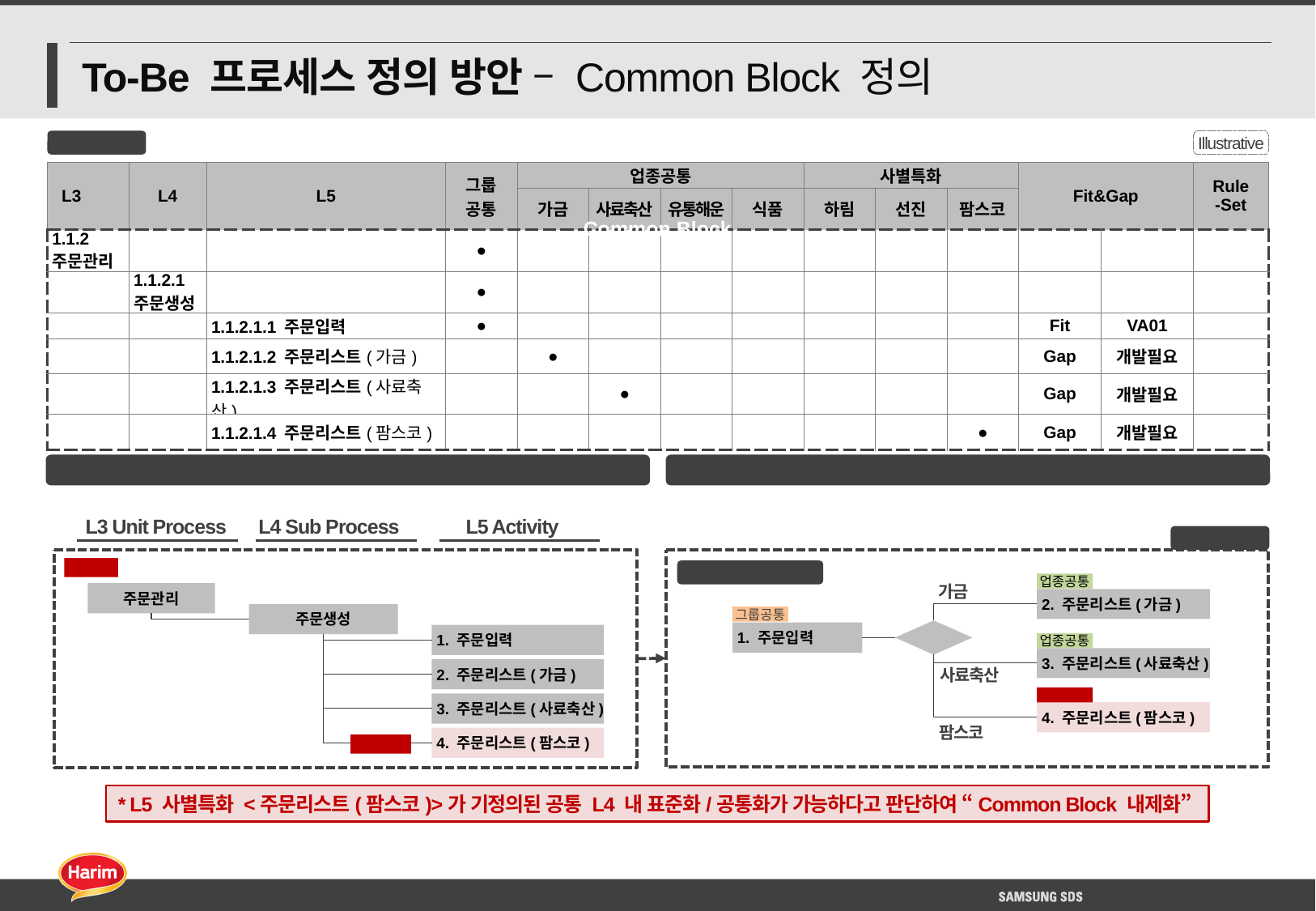

# To-Be 프로세스 정의 방안 – Common Block 정의
엑셀 양식
Illustrative
| L3 | L4 | L5 | 그룹 공통 | 업종공통 |  |  |  | 사별특화 |  |  | Fit&Gap |  | Rule -Set |
| --- | --- | --- | --- | --- | --- | --- | --- | --- | --- | --- | --- | --- | --- |
|  |  |  |  | 가금 | 사료축산 | 유통해운 | 식품 | 하림 | 선진 | 팜스코 |  |  |  |
| 1.1.2 주문관리 |  |  | ● |  |  |  |  |  |  |  |  |  |  |
|  | 1.1.2.1 주문생성 |  | ● |  |  |  |  |  |  |  |  |  |  |
|  |  | 1.1.2.1.1 주문입력 | ● |  |  |  |  |  |  |  | Fit | VA01 |  |
|  |  | 1.1.2.1.2 주문리스트(가금) |  | ● |  |  |  |  |  |  | Gap | 개발필요 |  |
|  |  | 1.1.2.1.3 주문리스트(사료축산) |  |  | ● |  |  |  |  |  | Gap | 개발필요 |  |
|  |  | 1.1.2.1.4 주문리스트(팜스코) |  |  |  |  |  |  |  | ● | Gap | 개발필요 |  |
Common Block
프로세스 체계 정의 (예시)
프로세스 흐름도 (예시)
L3 Unit Process
L4 Sub Process
L5 Activity
SFOLM
Common Block

2단계
L4 주문생성
업종공통
가금
주문관리
2. 주문리스트(가금)
주문생성
그룹공통

1. 주문입력
1. 주문입력
업종공통
3. 주문리스트(사료축산)
2. 주문리스트(가금)
사료축산
사별특화
3. 주문리스트(사료축산)
4. 주문리스트(팜스코)
팜스코
4. 주문리스트(팜스코)
2단계
* L5 사별특화 <주문리스트(팜스코)>가 기정의된 공통 L4 내 표준화/공통화가 가능하다고 판단하여 “Common Block 내제화”